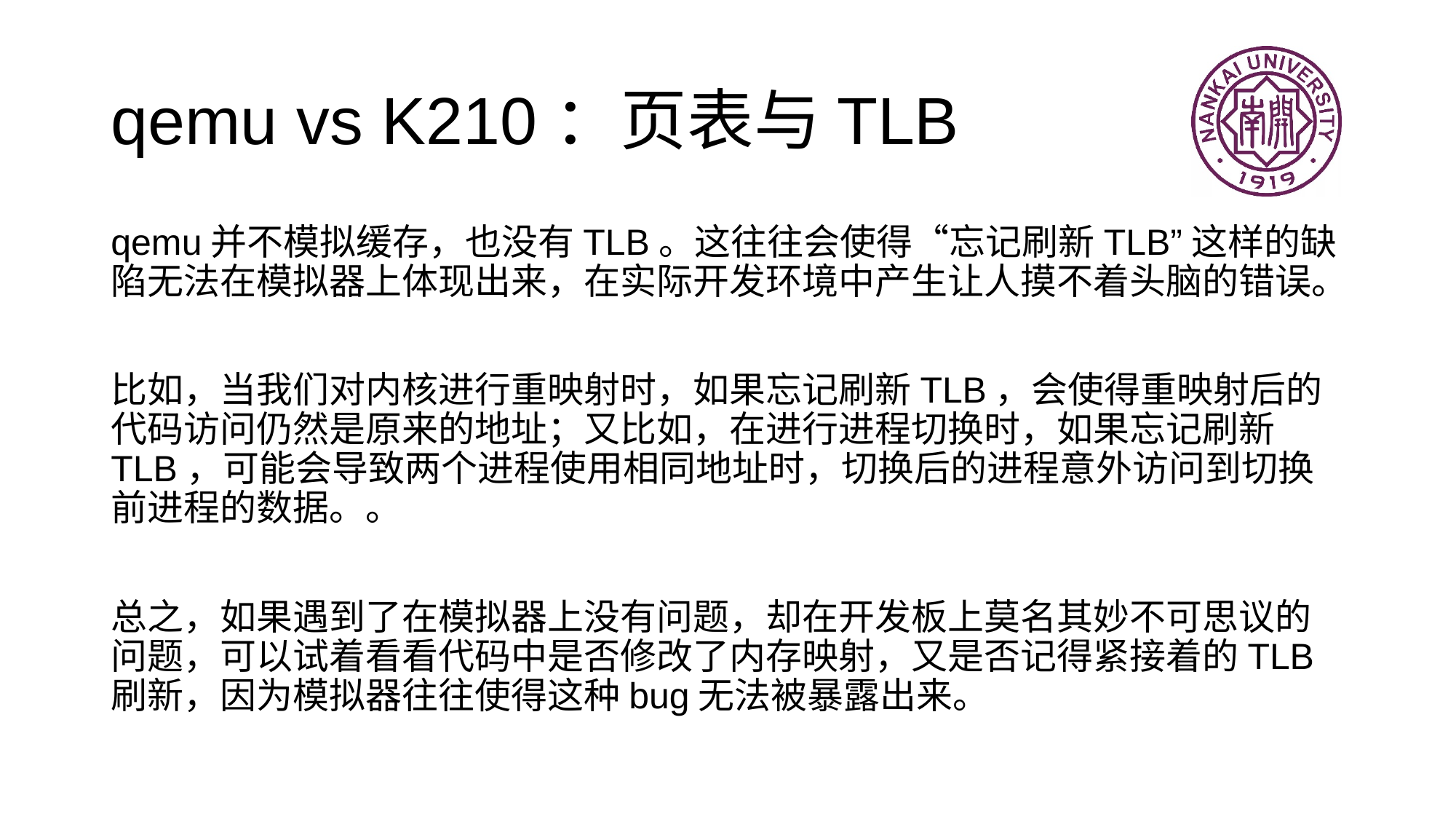

# qemu vs K210：页表与TLB
qemu并不模拟缓存，也没有TLB。这往往会使得“忘记刷新TLB”这样的缺陷无法在模拟器上体现出来，在实际开发环境中产生让人摸不着头脑的错误。

比如，当我们对内核进行重映射时，如果忘记刷新TLB，会使得重映射后的代码访问仍然是原来的地址；又比如，在进行进程切换时，如果忘记刷新TLB，可能会导致两个进程使用相同地址时，切换后的进程意外访问到切换前进程的数据。。

总之，如果遇到了在模拟器上没有问题，却在开发板上莫名其妙不可思议的问题，可以试着看看代码中是否修改了内存映射，又是否记得紧接着的TLB刷新，因为模拟器往往使得这种bug无法被暴露出来。